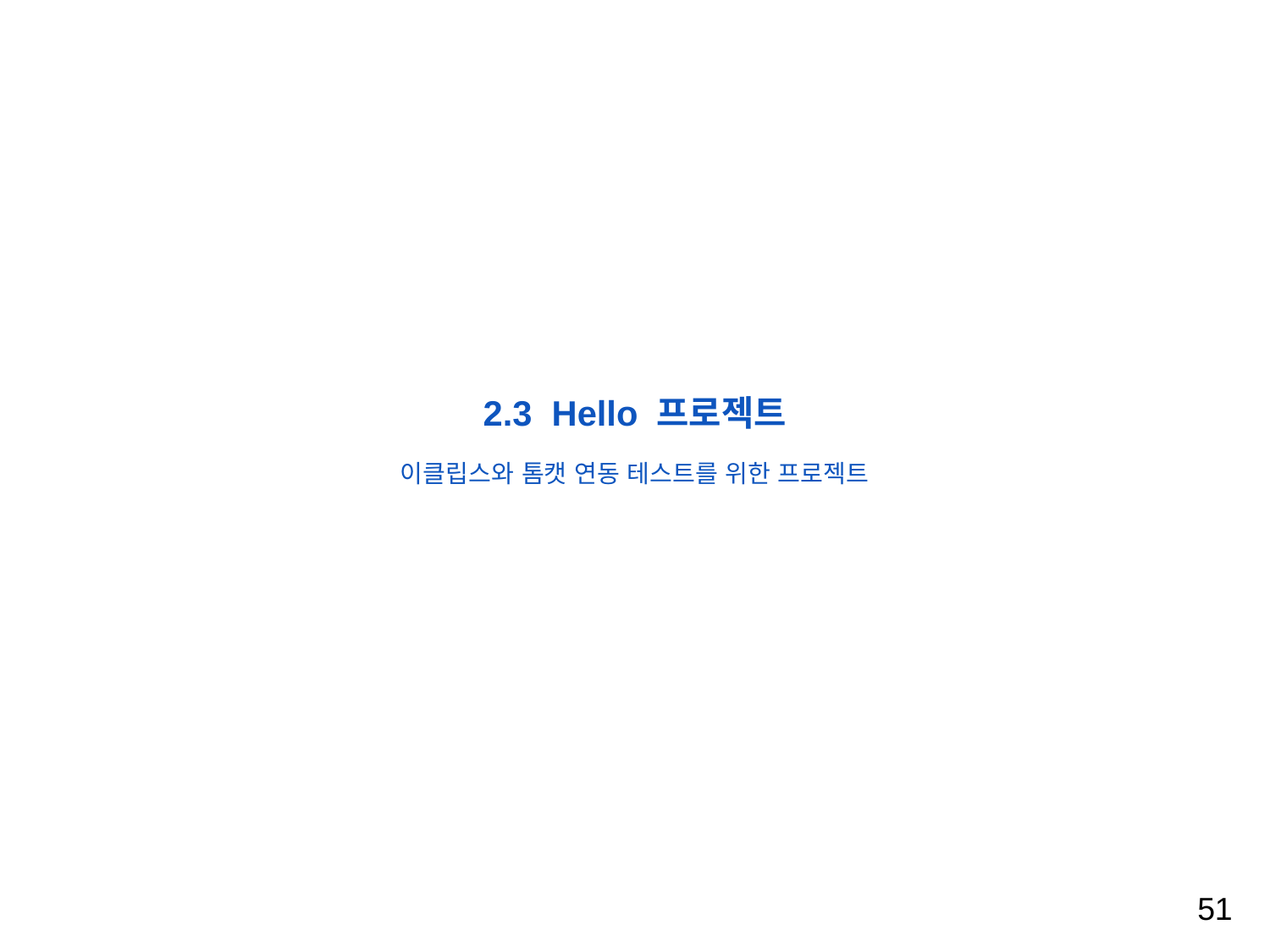

2.3  Hello 프로젝트
이클립스와 톰캣 연동 테스트를 위한 프로젝트

51